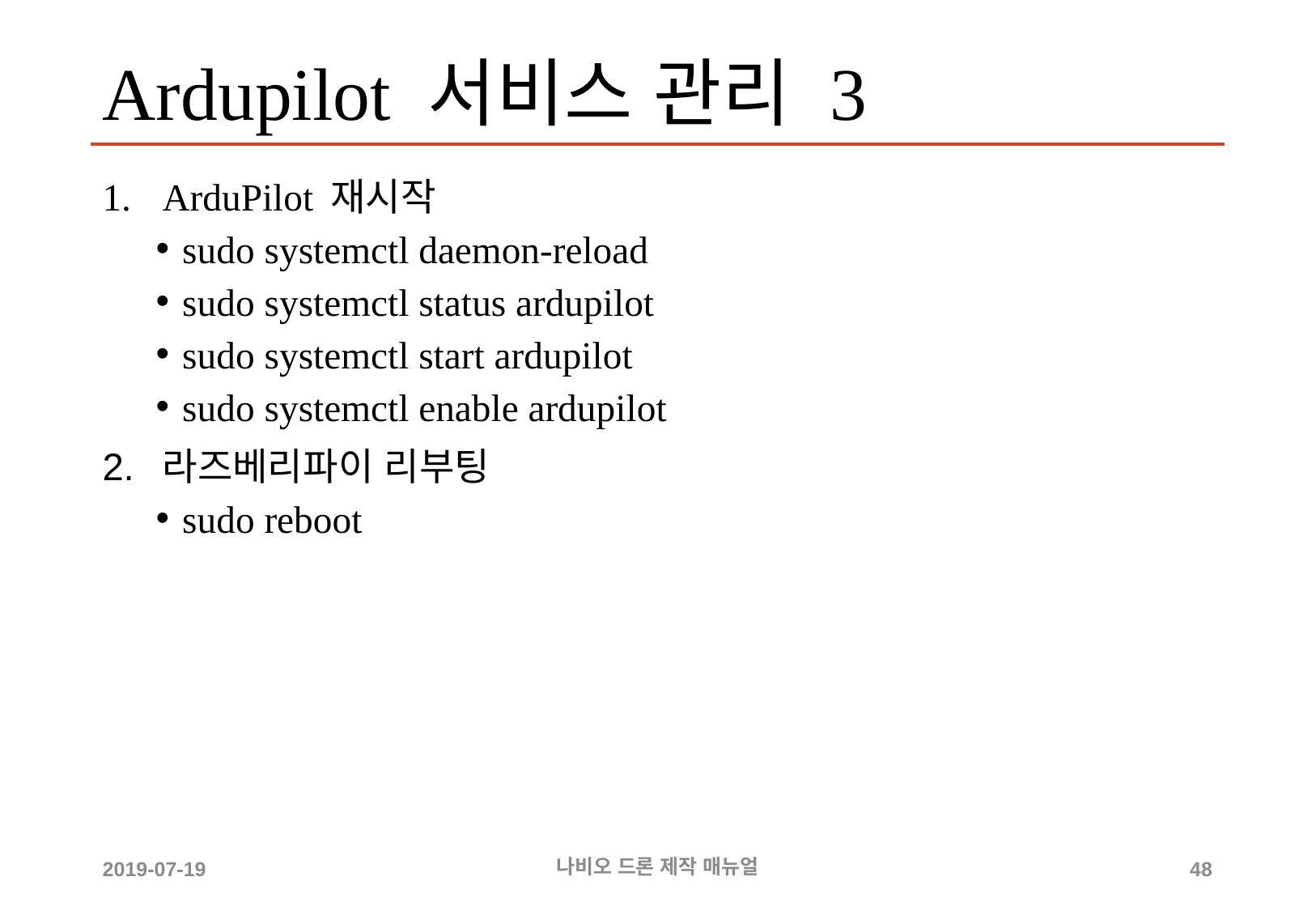

# Ardupilot 서비스 관리 3
ArduPilot 재시작
sudo systemctl daemon-reload
sudo systemctl status ardupilot
sudo systemctl start ardupilot
sudo systemctl enable ardupilot
라즈베리파이 리부팅
sudo reboot

2019-07-19
나비오 드론 제작 매뉴얼
48